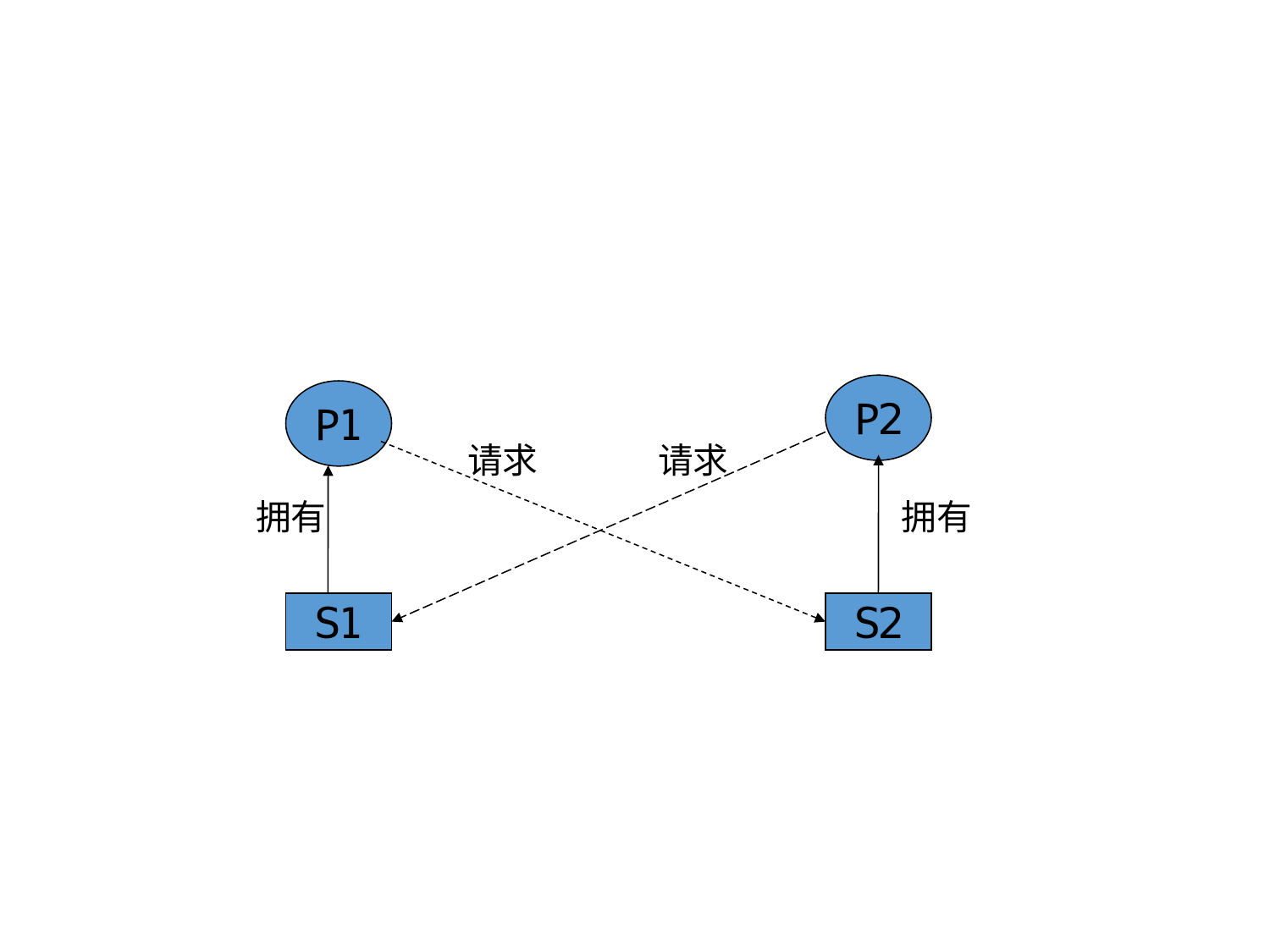

P2
P1

请求
请求

拥有
拥有
S1
S2